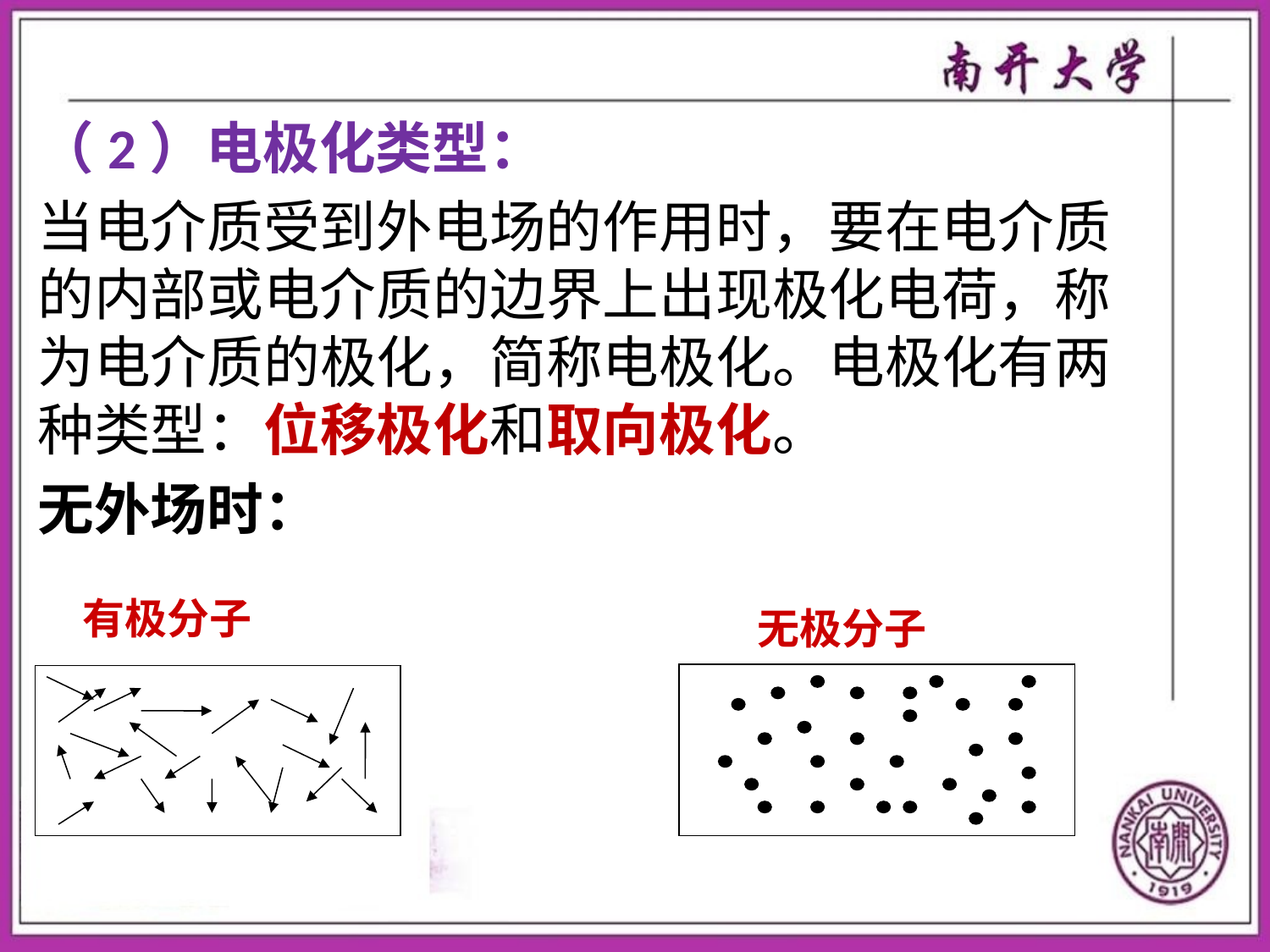

（2）电极化类型：
当电介质受到外电场的作用时，要在电介质的内部或电介质的边界上出现极化电荷，称为电介质的极化，简称电极化。电极化有两种类型：位移极化和取向极化。
无外场时：

有极分子

无极分子